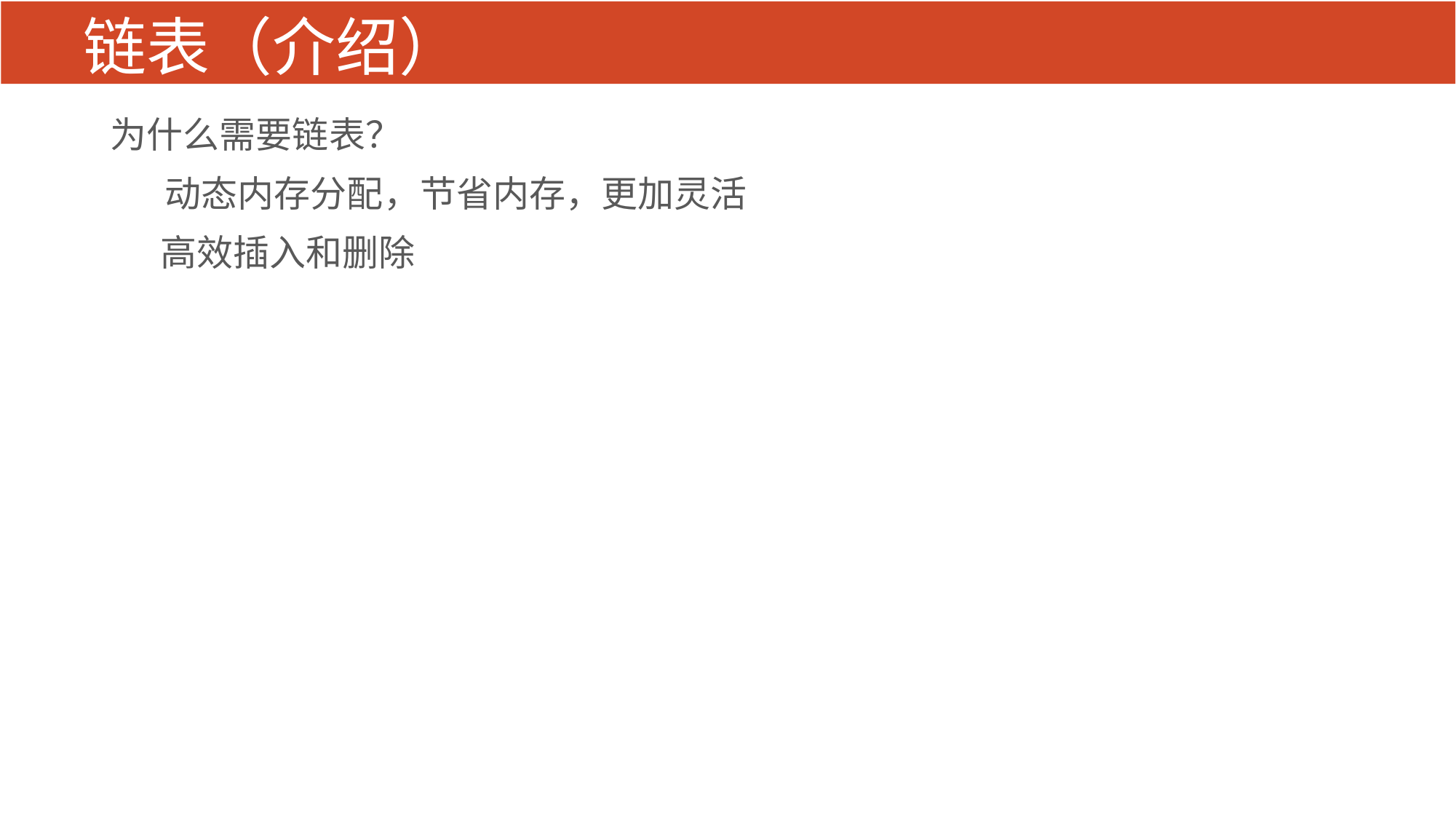

# 链表（介绍）
为什么需要链表？
动态内存分配，节省内存，更加灵活
     高效插入和删除